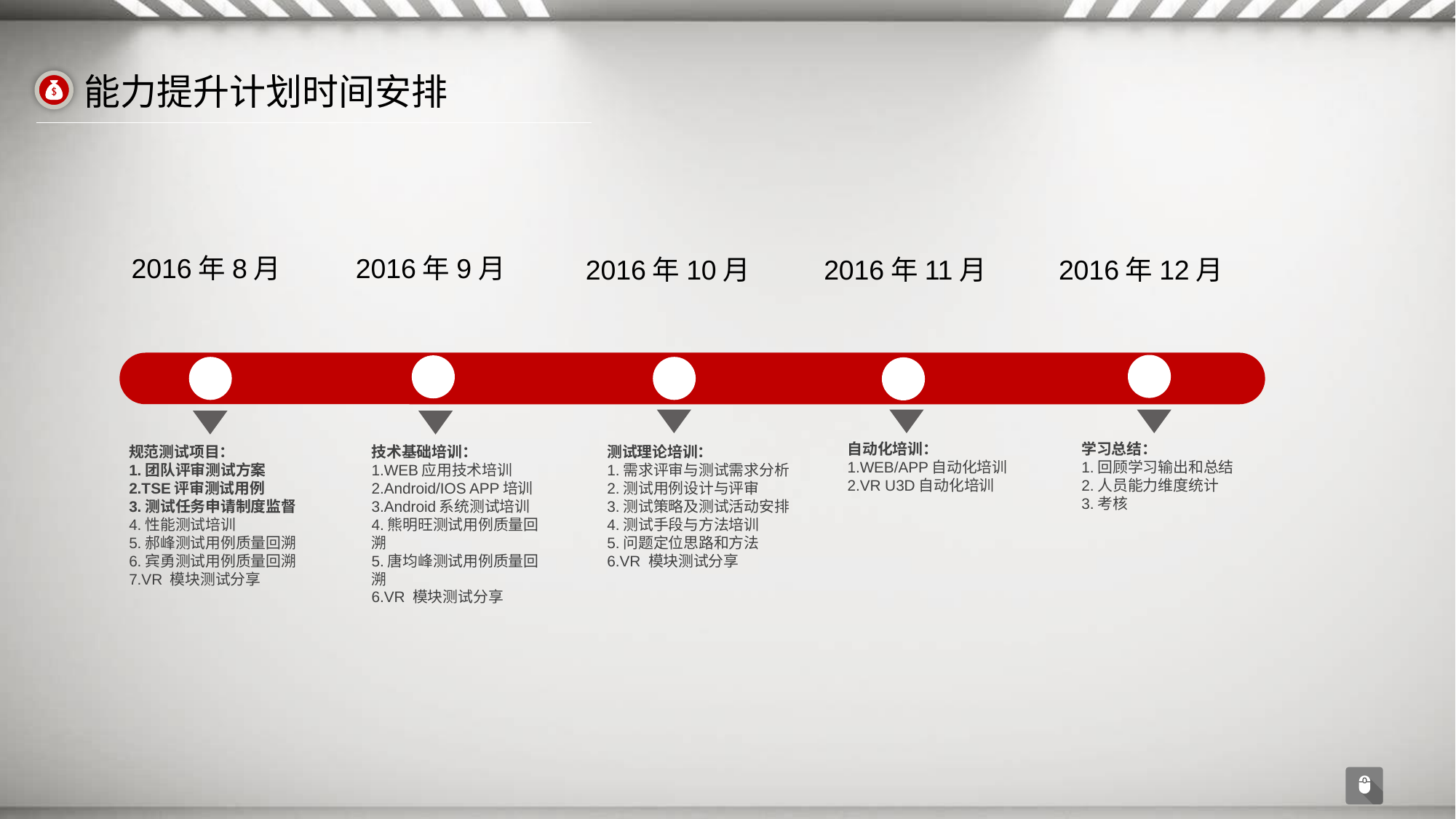

能力提升计划时间安排

2016年8月
2016年9月
2016年10月
2016年11月
2016年12月

规范测试项目：
1.团队评审测试方案
2.TSE评审测试用例
3.测试任务申请制度监督
4.性能测试培训
5.郝峰测试用例质量回溯
6.宾勇测试用例质量回溯
7.VR 模块测试分享

技术基础培训：
1.WEB应用技术培训
2.Android/IOS APP培训
3.Android系统测试培训
4.熊明旺测试用例质量回溯
5.唐均峰测试用例质量回溯
6.VR 模块测试分享

测试理论培训：
1.需求评审与测试需求分析
2.测试用例设计与评审
3.测试策略及测试活动安排
4.测试手段与方法培训
5.问题定位思路和方法
6.VR 模块测试分享

学习总结：
1.回顾学习输出和总结
2.人员能力维度统计
3.考核

自动化培训：
1.WEB/APP自动化培训
2.VR U3D自动化培训